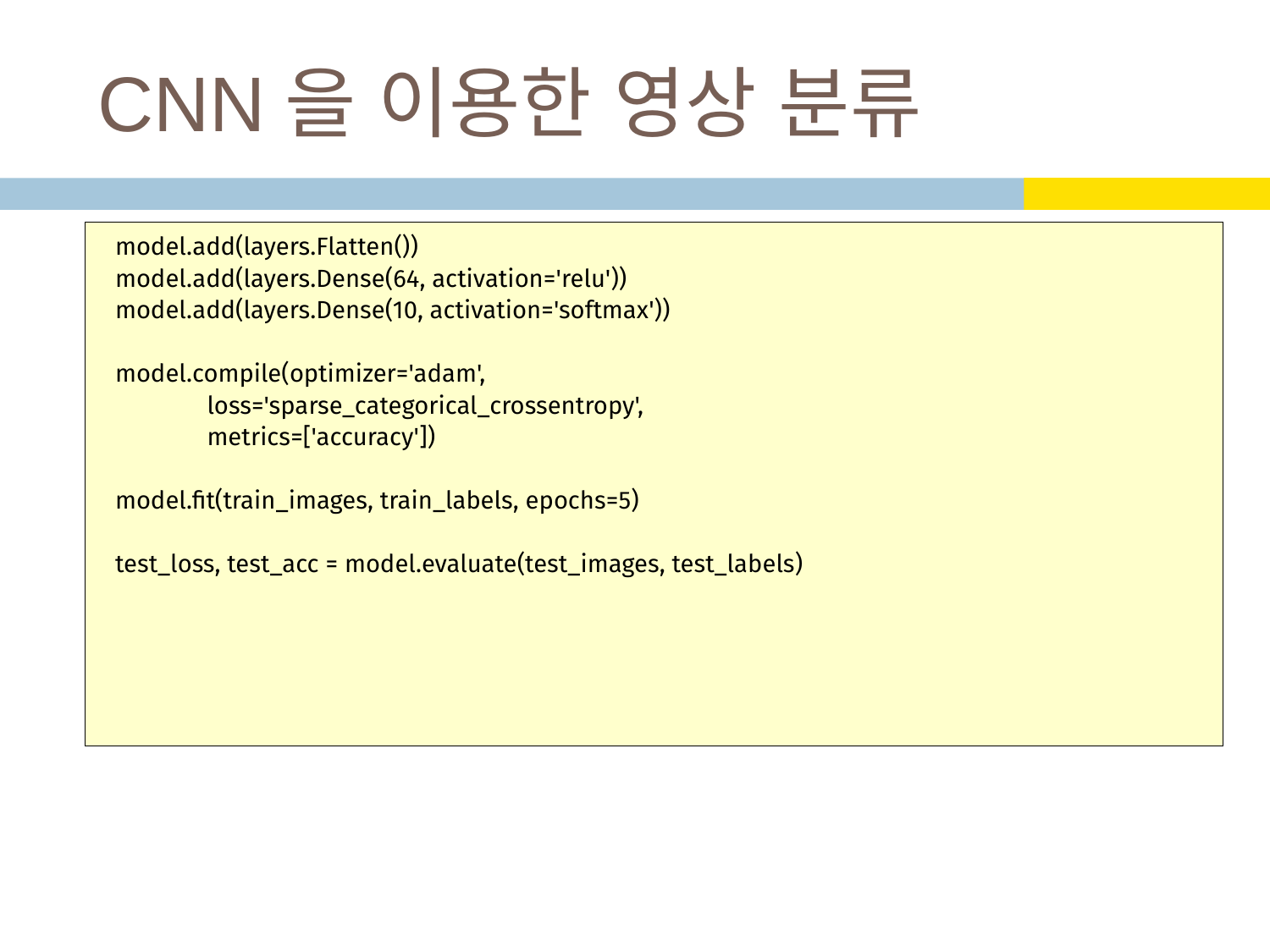

# CNN을 이용한 영상 분류
model.add(layers.Flatten())
model.add(layers.Dense(64, activation='relu'))
model.add(layers.Dense(10, activation='softmax'))

model.compile(optimizer='adam',
              loss='sparse_categorical_crossentropy',
              metrics=['accuracy'])

model.fit(train_images, train_labels, epochs=5)

test_loss, test_acc = model.evaluate(test_images, test_labels)